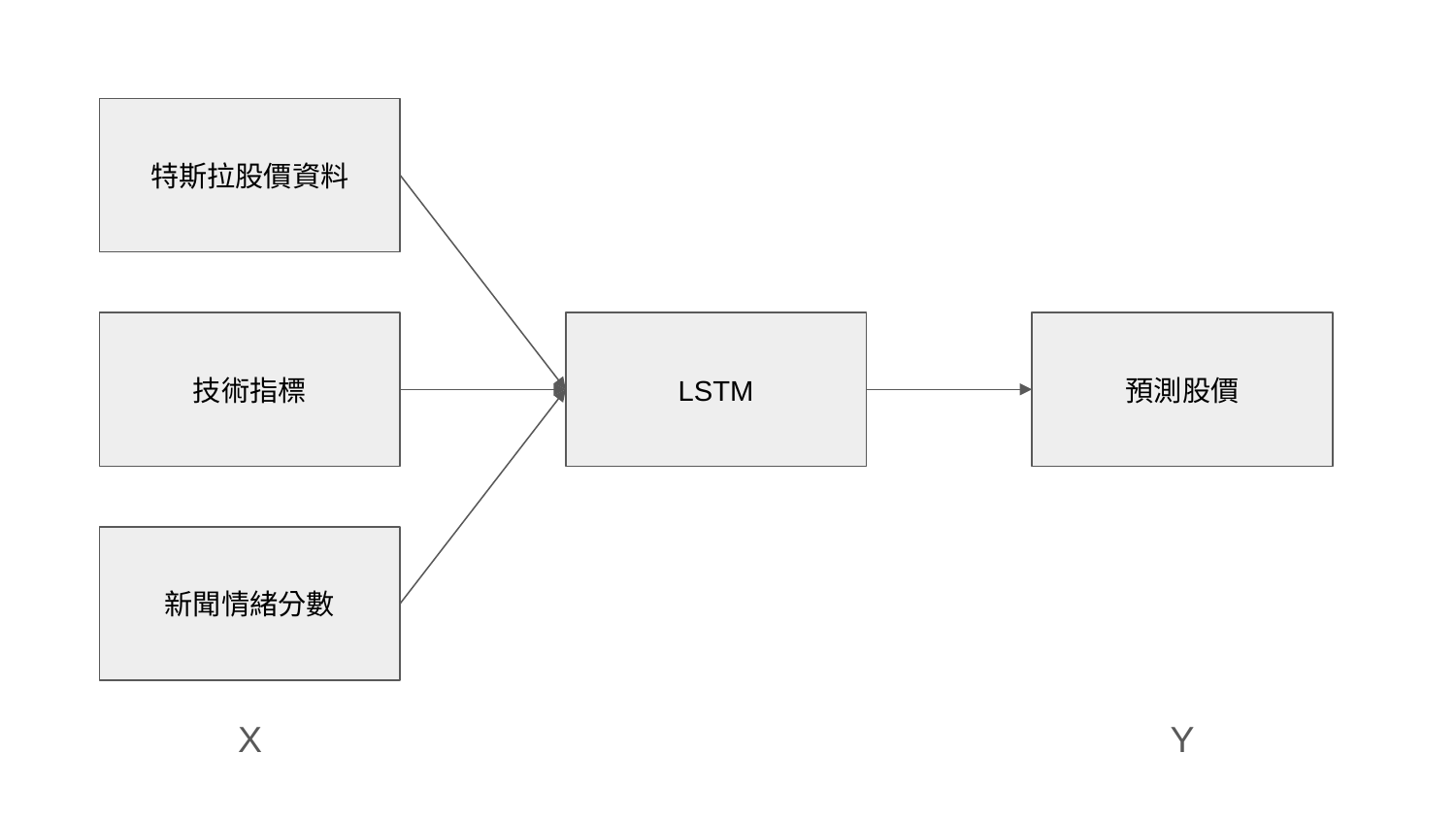

特斯拉股價資料
技術指標
LSTM
預測股價
新聞情緒分數
X
Y